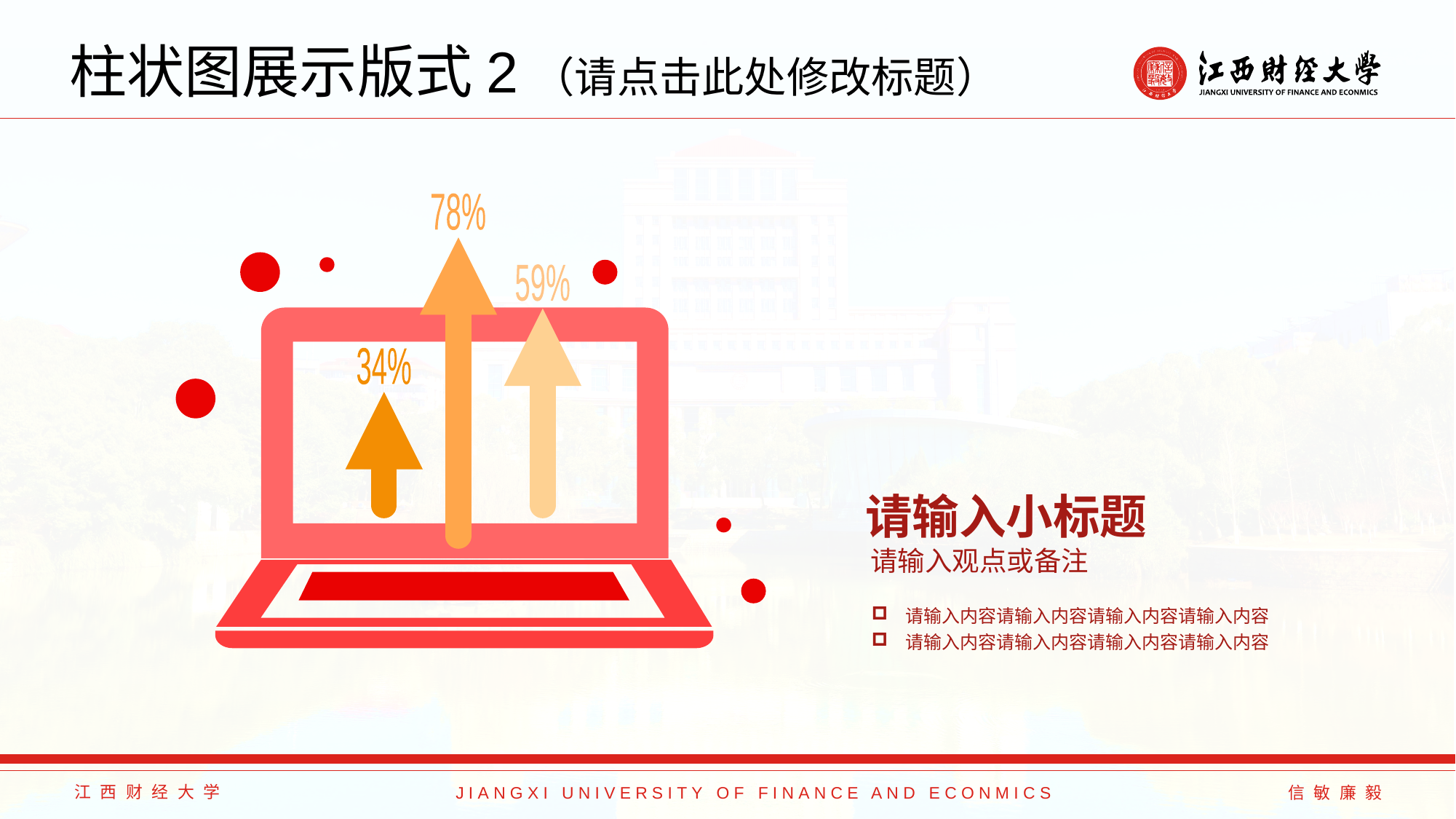

# 柱状图展示版式2（请点击此处修改标题）

78%

59%

34%

请输入小标题
请输入观点或备注
请输入内容请输入内容请输入内容请输入内容
请输入内容请输入内容请输入内容请输入内容